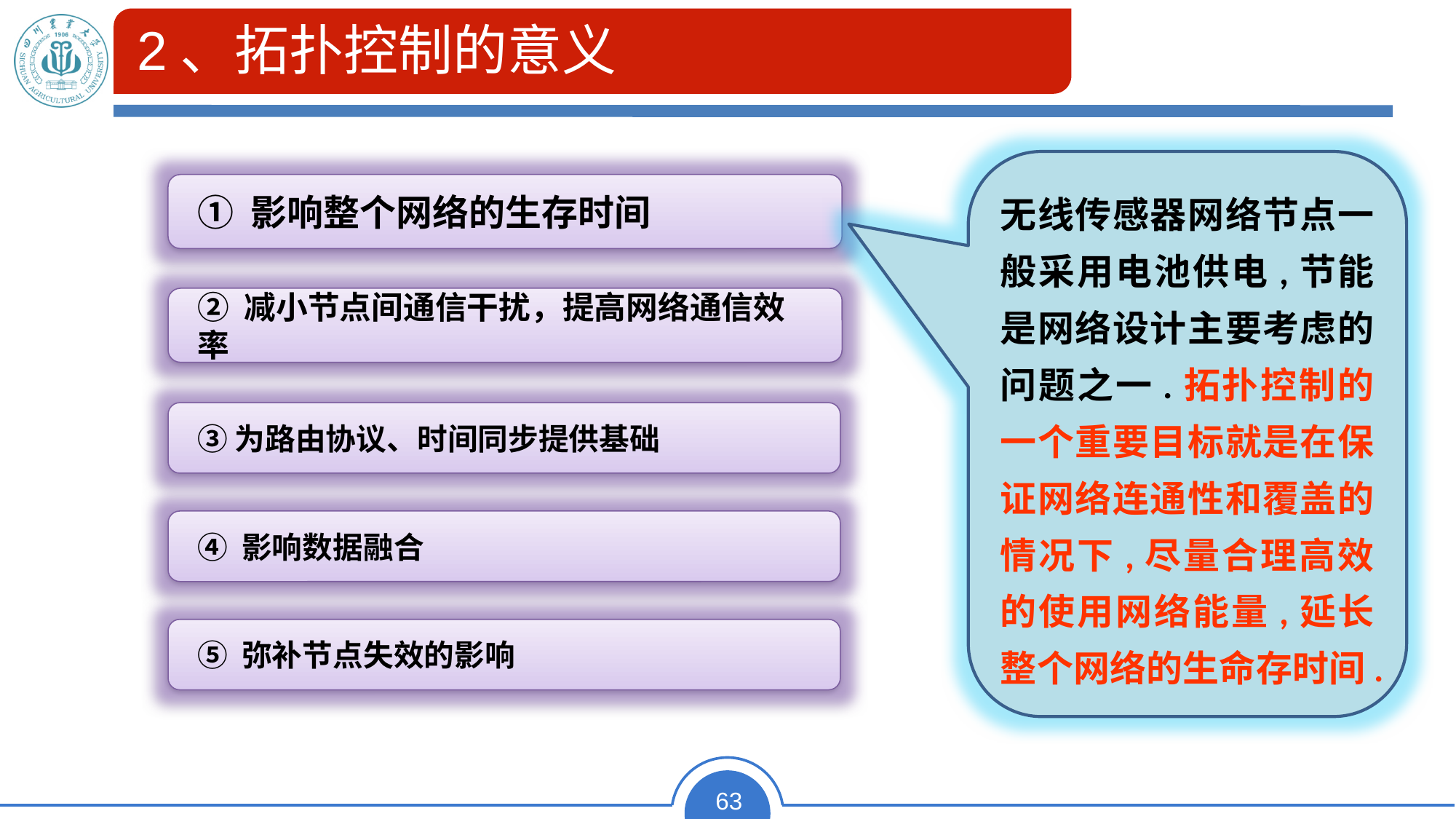

# 2、拓扑控制的意义
无线传感器网络节点一般采用电池供电,节能是网络设计主要考虑的问题之一.拓扑控制的一个重要目标就是在保证网络连通性和覆盖的情况下,尽量合理高效的使用网络能量,延长整个网络的生命存时间.
① 影响整个网络的生存时间
② 减小节点间通信干扰，提高网络通信效率
③为路由协议、时间同步提供基础
④ 影响数据融合
⑤ 弥补节点失效的影响